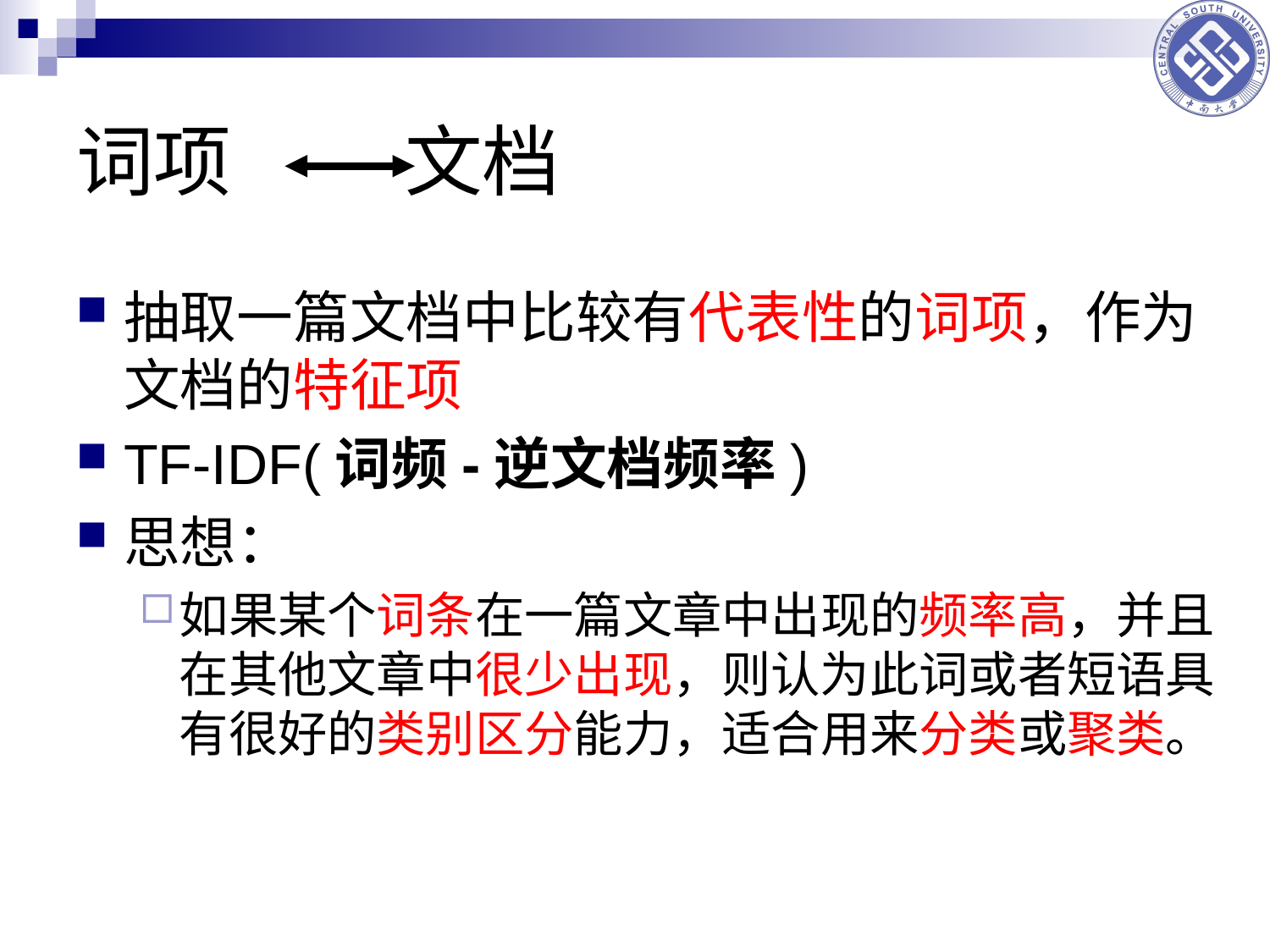

# 词项          文档
抽取一篇文档中比较有代表性的词项，作为文档的特征项
TF-IDF(词频-逆文档频率)
思想：
如果某个词条在一篇文章中出现的频率高，并且在其他文章中很少出现，则认为此词或者短语具有很好的类别区分能力，适合用来分类或聚类。